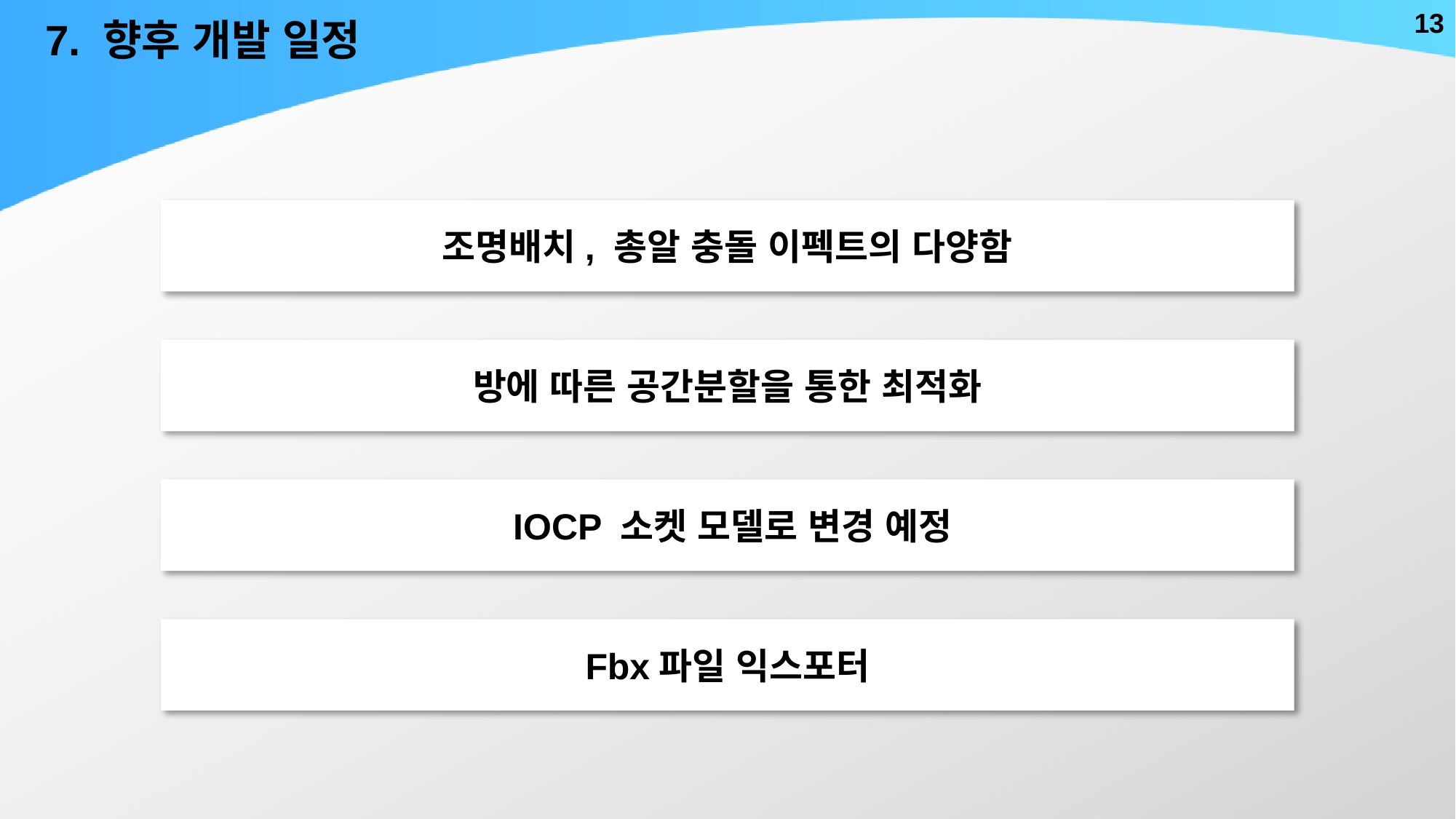

13
7. 향후 개발 일정
조명배치, 총알 충돌 이펙트의 다양함
방에 따른 공간분할을 통한 최적화
 IOCP 소켓 모델로 변경 예정
Fbx파일 익스포터